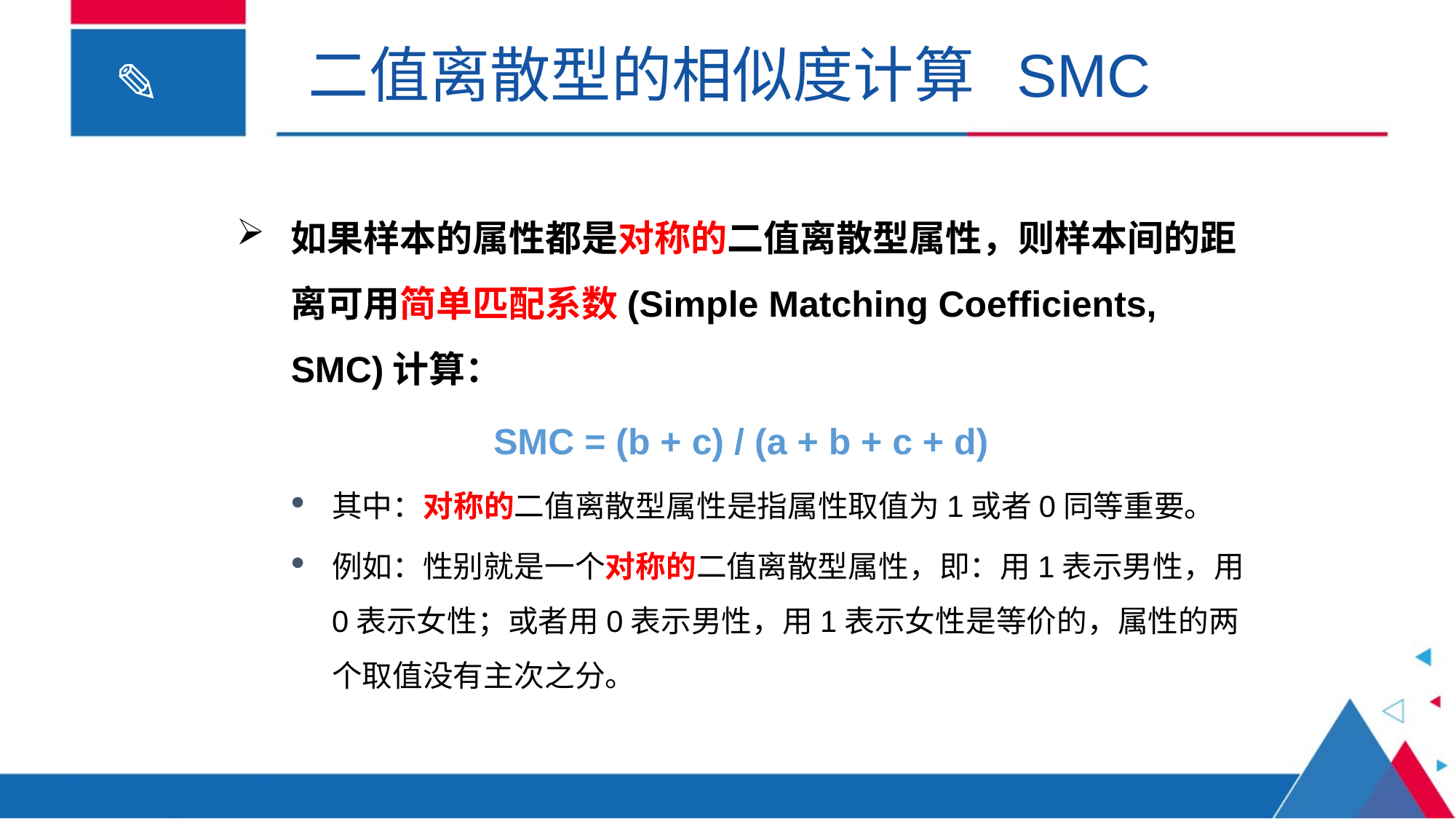

二值离散型的相似度计算  SMC
如果样本的属性都是对称的二值离散型属性，则样本间的距离可用简单匹配系数(Simple Matching Coefficients, SMC)计算：
SMC = (b + c) / (a + b + c + d)
其中：对称的二值离散型属性是指属性取值为1或者0同等重要。
例如：性别就是一个对称的二值离散型属性，即：用1表示男性，用0表示女性；或者用0表示男性，用1表示女性是等价的，属性的两个取值没有主次之分。